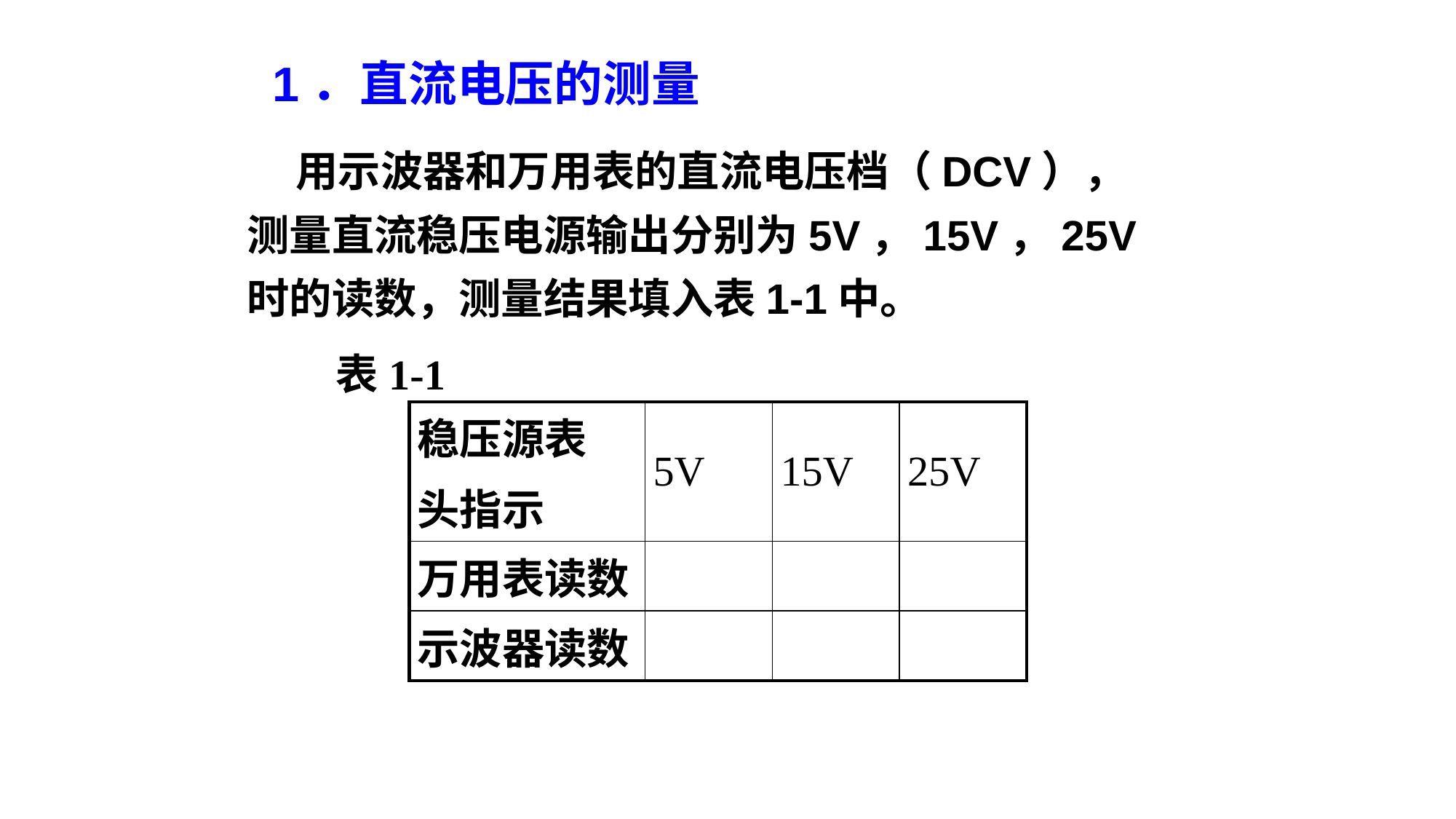

1．直流电压的测量
实验内容
    用示波器和万用表的直流电压档（DCV），测量直流稳压电源输出分别为5V，15V，25V时的读数，测量结果填入表1-1中。
表1-1
| 稳压源表 头指示 | 5V | 15V | 25V |
| --- | --- | --- | --- |
| 万用表读数 |  |  |  |
| 示波器读数 |  |  |  |